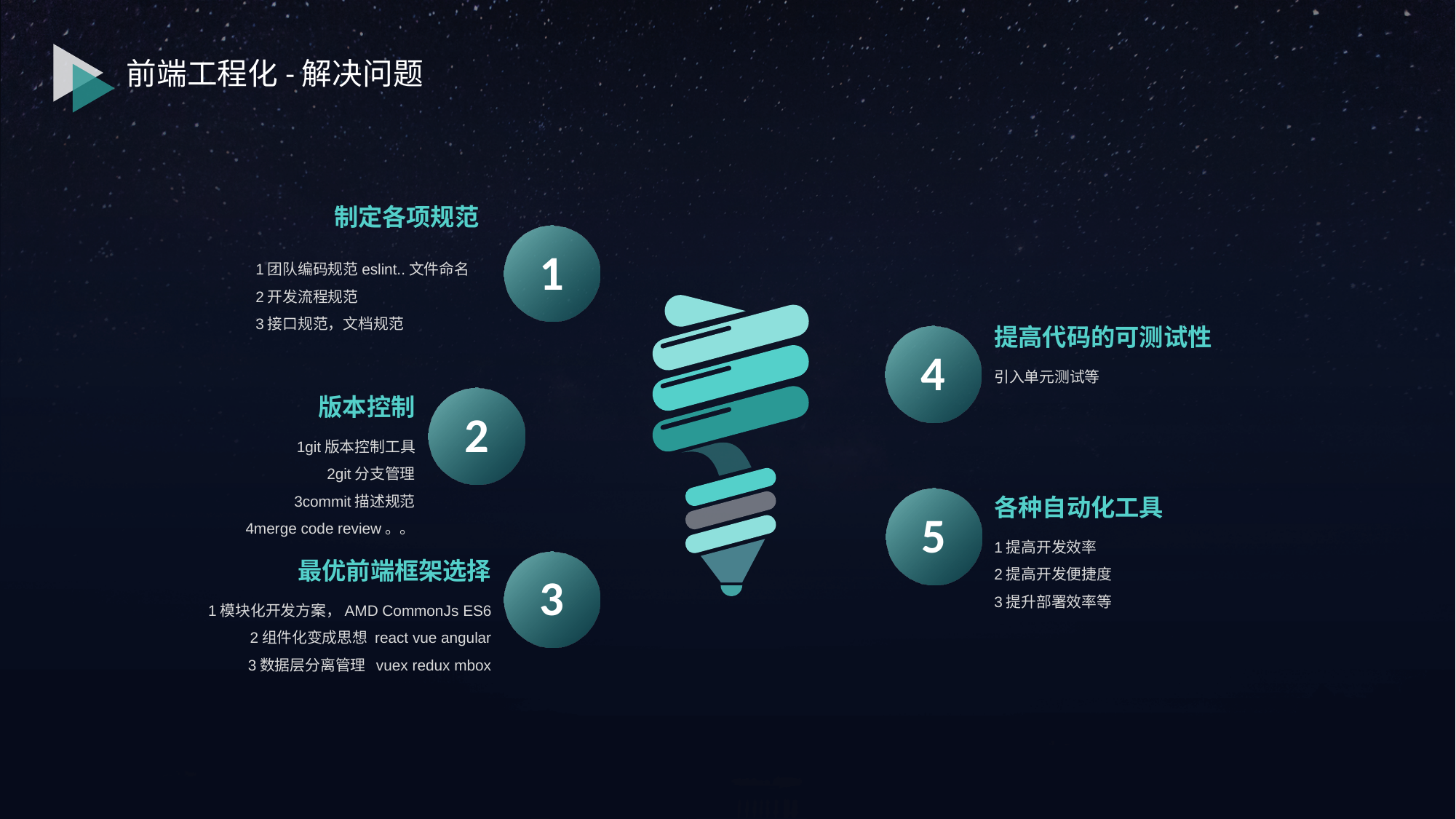

前端工程化-解决问题
制定各项规范

1
1团队编码规范eslint..文件命名
2开发流程规范
3接口规范，文档规范

提高代码的可测试性
引入单元测试等

4
版本控制

2
1git版本控制工具
2git分支管理
3commit描述规范
4merge code review。。
各种自动化工具
1提高开发效率
2提高开发便捷度
3提升部署效率等

5
最优前端框架选择

3
1模块化开发方案，AMD CommonJs ES6
2组件化变成思想 react vue angular
3数据层分离管理  vuex redux mbox